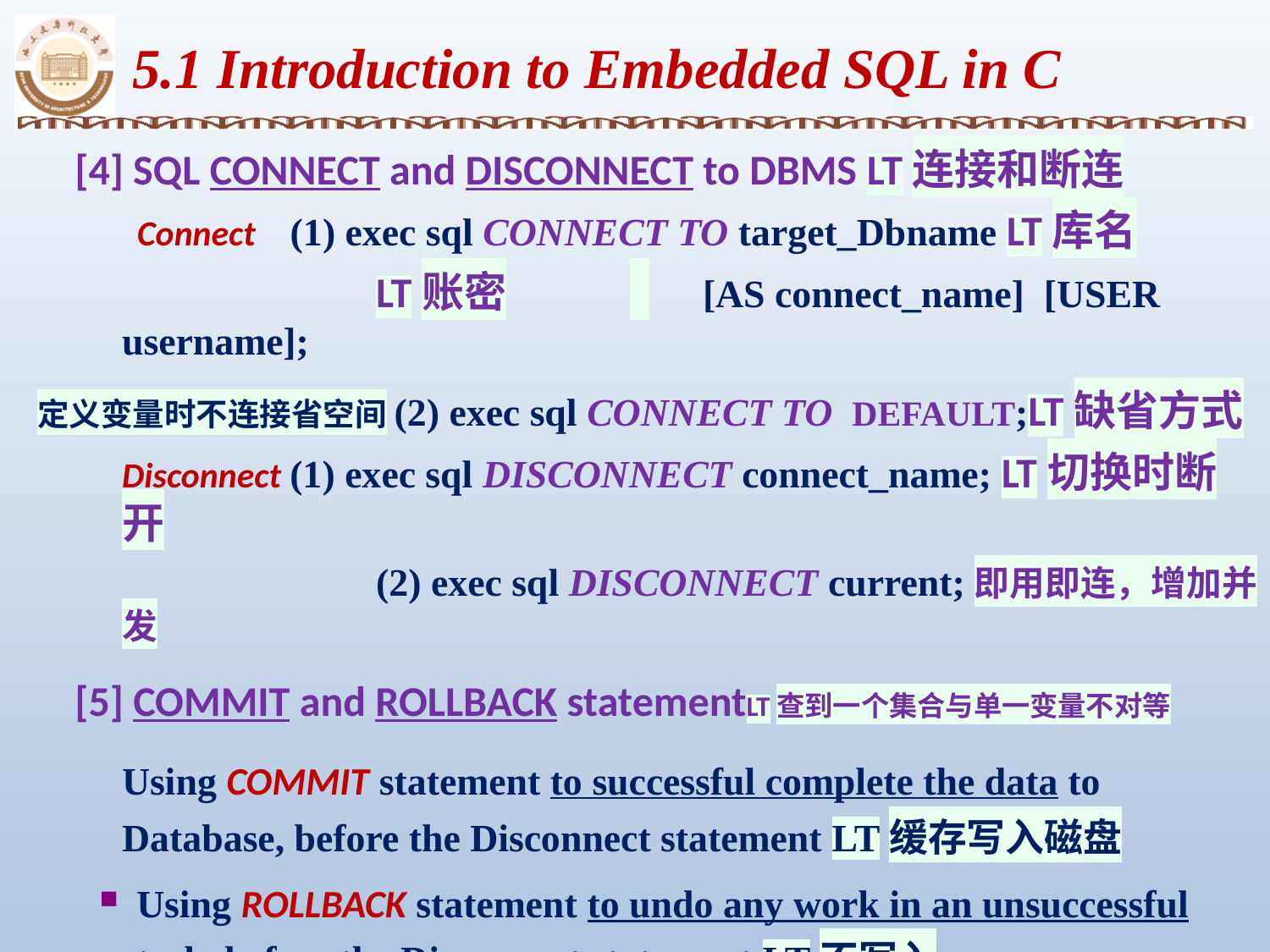

5.1 Introduction to Embedded SQL in C
   [4] SQL CONNECT and DISCONNECT to DBMS LT连接和断连
        Connect   (1) exec sql CONNECT TO target_Dbname LT库名
	    		LT账密	       [AS connect_name]  [USER username];
定义变量时不连接省空间(2) exec sql CONNECT TO  DEFAULT;LT缺省方式
	Disconnect (1) exec sql DISCONNECT connect_name; LT切换时断开
			(2) exec sql DISCONNECT current;即用即连，增加并发
   [5] COMMIT and ROLLBACK statementLT查到一个集合与单一变量不对等
	Using COMMIT statement to successful complete the data to Database, before the Disconnect statement LT缓存写入磁盘
Using ROLLBACK statement to undo any work in an unsuccessful task, before the Disconnect statement LT不写入
此二者都结束了事务，前者访问成功；后者失败回滚，无事发生